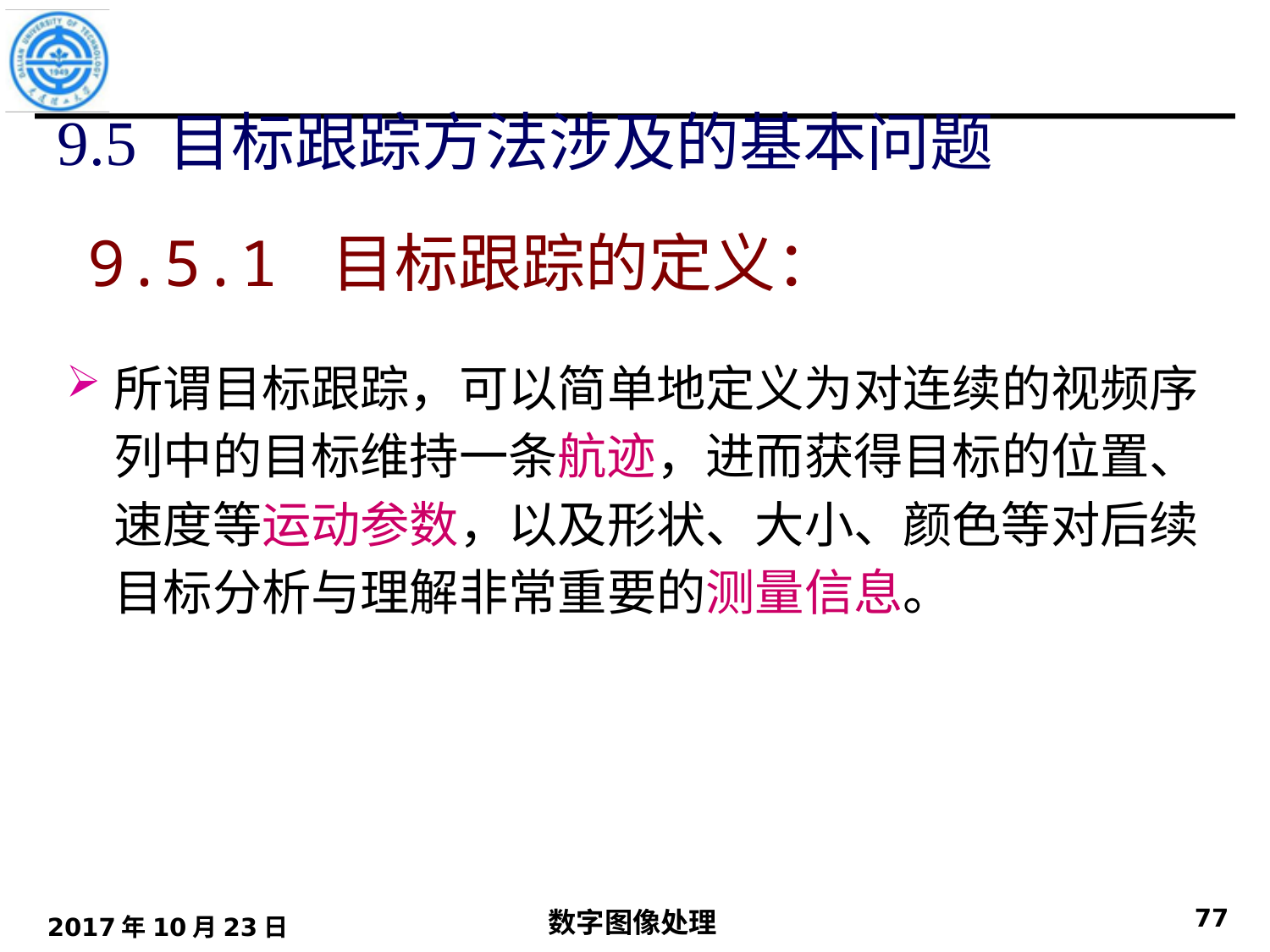

9.5 目标跟踪方法涉及的基本问题
# 9.5.1 目标跟踪的定义：
所谓目标跟踪，可以简单地定义为对连续的视频序列中的目标维持一条航迹，进而获得目标的位置、速度等运动参数，以及形状、大小、颜色等对后续目标分析与理解非常重要的测量信息。